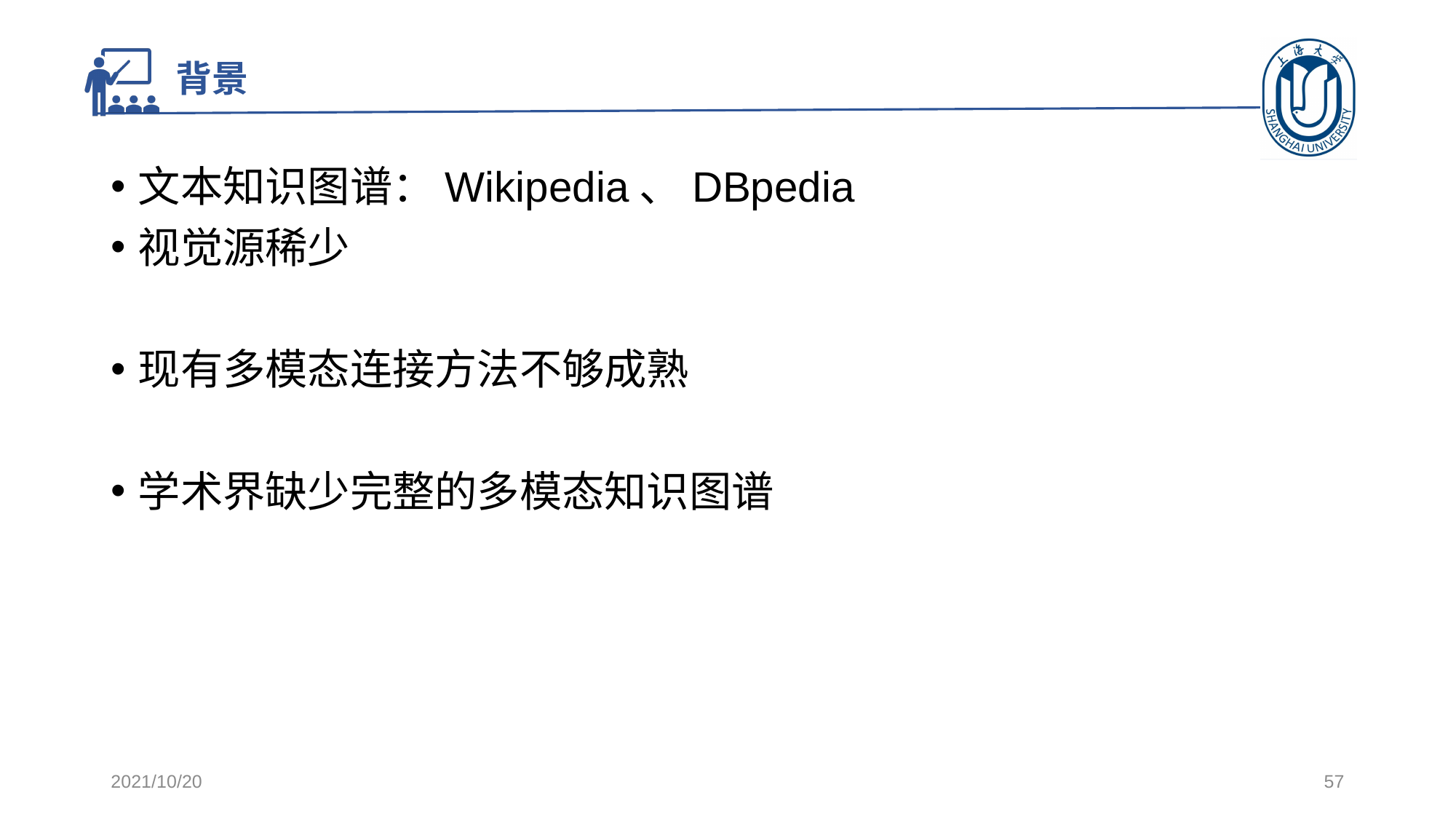

# 背景
文本知识图谱：Wikipedia、DBpedia
视觉源稀少

现有多模态连接方法不够成熟

学术界缺少完整的多模态知识图谱
2021/10/20

57